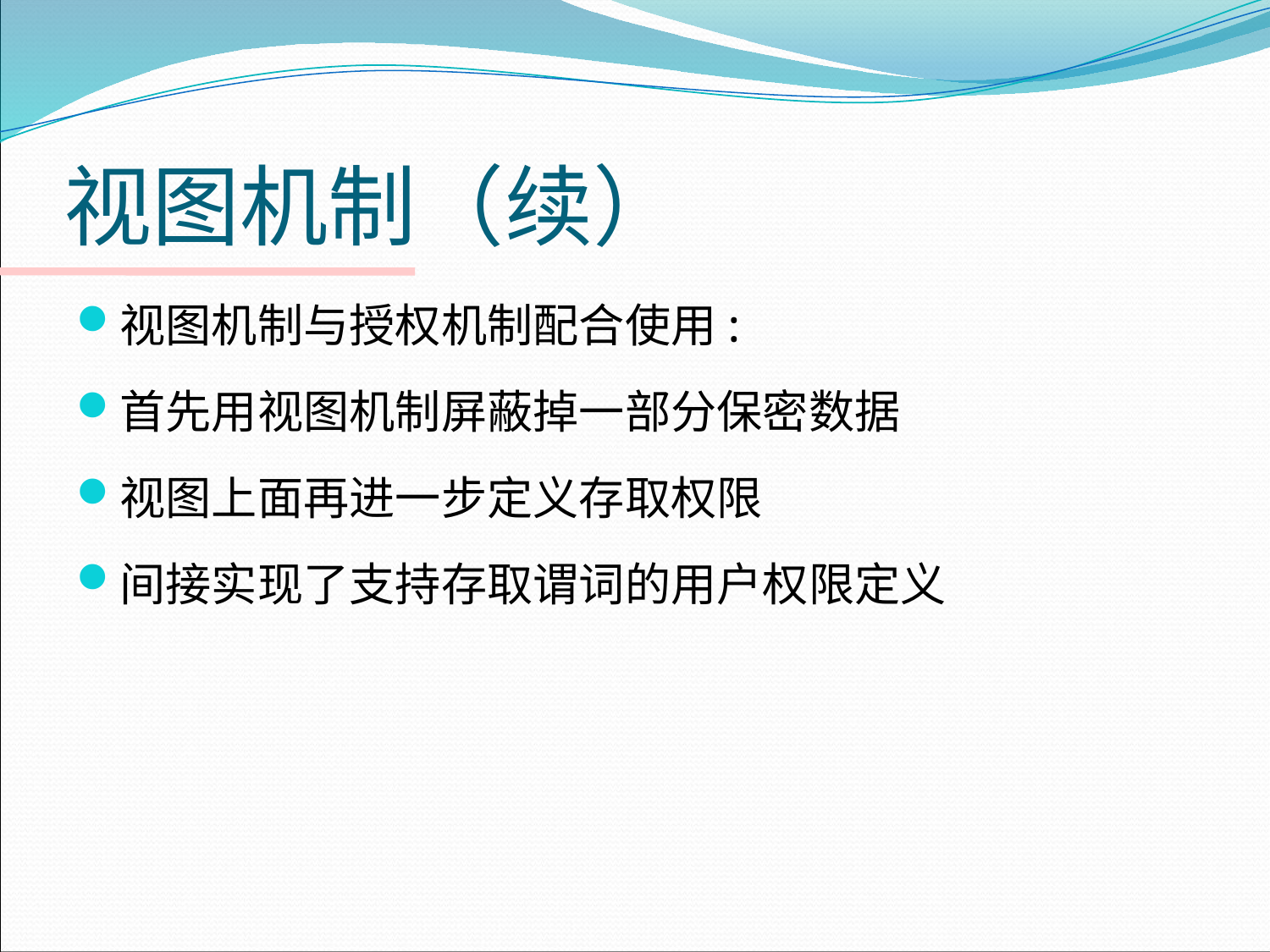

# 视图机制（续）
视图机制与授权机制配合使用:
首先用视图机制屏蔽掉一部分保密数据
视图上面再进一步定义存取权限
间接实现了支持存取谓词的用户权限定义

477